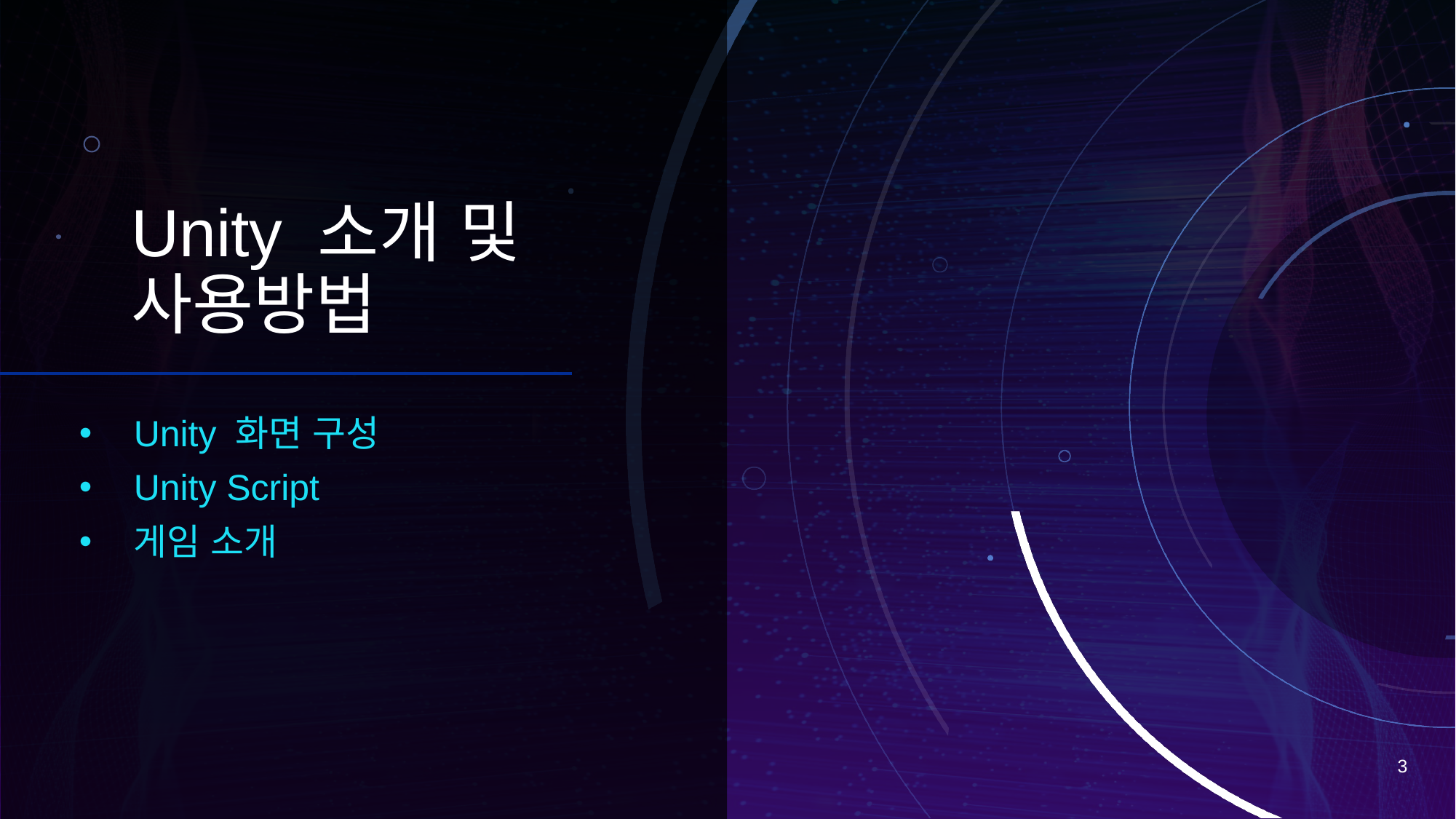

# Unity 소개 및 사용방법
Unity 화면 구성
Unity Script
게임 소개
3